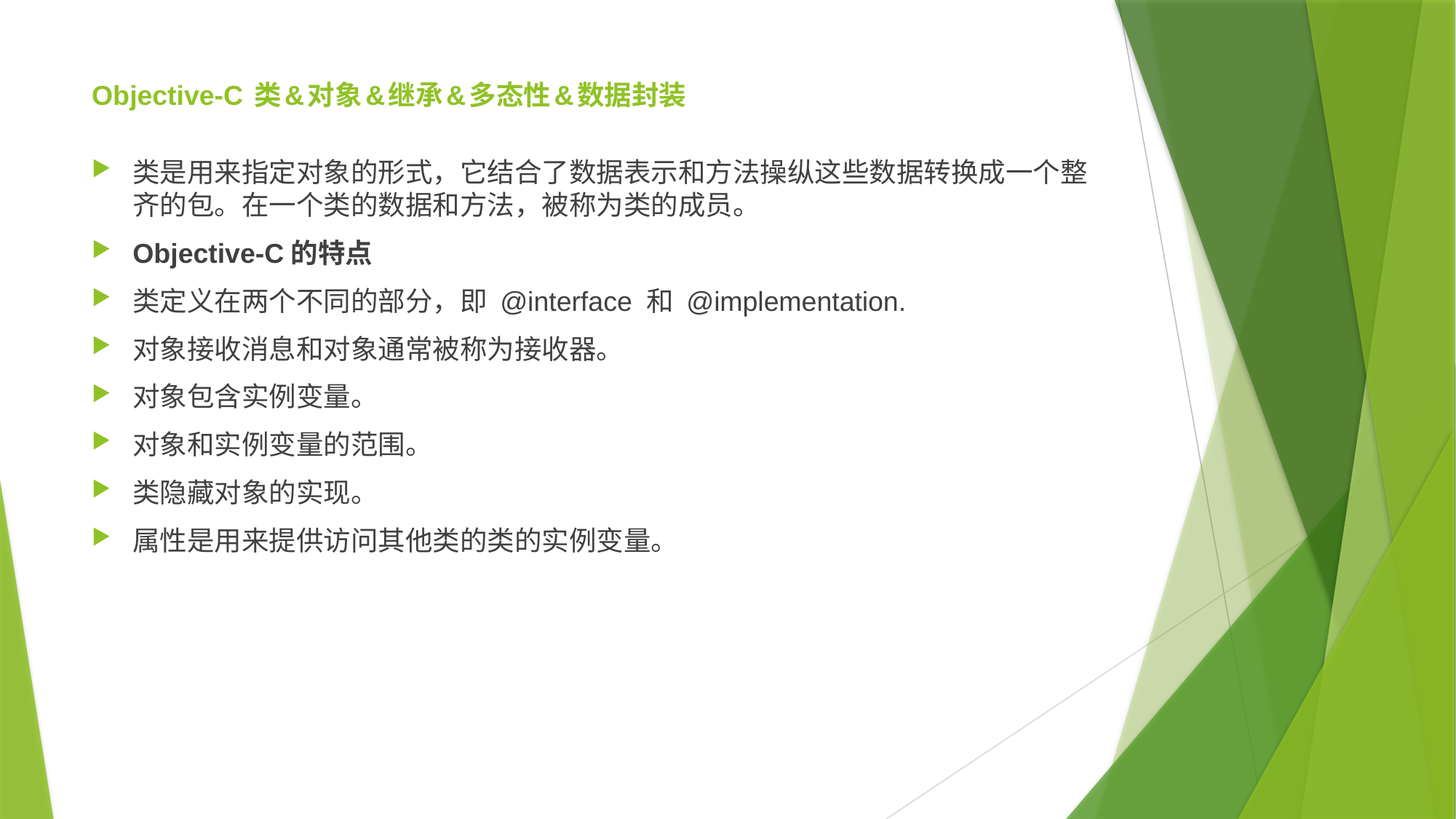

# Objective-C 类&对象&继承&多态性&数据封装
类是用来指定对象的形式，它结合了数据表示和方法操纵这些数据转换成一个整齐的包。在一个类的数据和方法，被称为类的成员。
Objective-C的特点
类定义在两个不同的部分，即 @interface 和 @implementation.
对象接收消息和对象通常被称为接收器。
对象包含实例变量。
对象和实例变量的范围。
类隐藏对象的实现。
属性是用来提供访问其他类的类的实例变量。